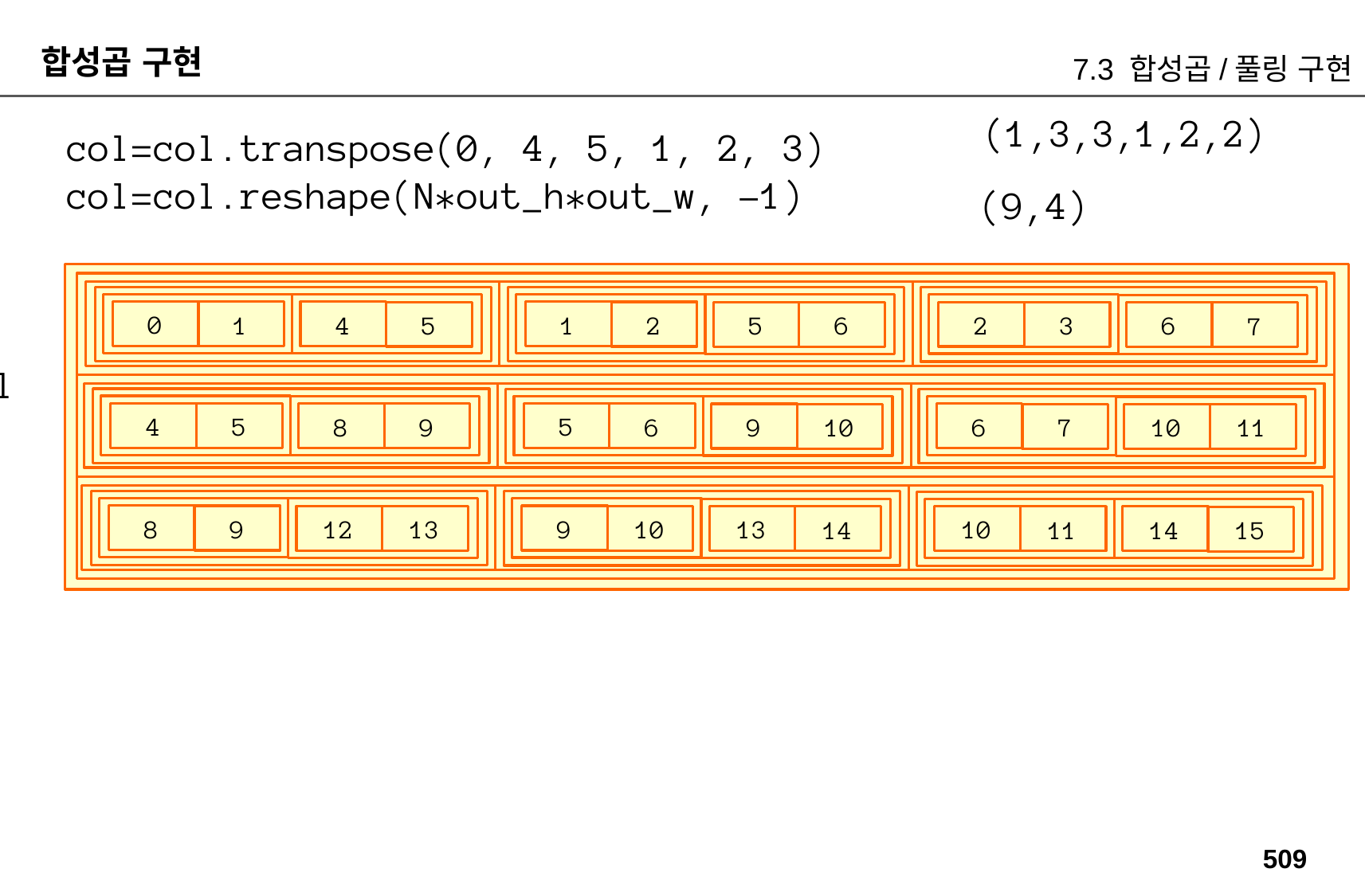

합성곱 구현
7.3 합성곱/풀링 구현
(1,3,3,1,2,2)
col=col.transpose(0, 4, 5, 1, 2, 3)
col=col.reshape(N*out_h*out_w, -1)
(9,4)
col
0
1
4
5

1
2
5
6

0
1
1
4
2
2
5
5
3
6
6
7
2
3
6
7
col

4
5
8
9

4
5
5
8
6
6
9
9
7
10
10
11
5
6
9
10

6
7
10
11

8
9
9
12
10
10
13
13
11
14
14
15
8
9
12
13
9
10
13
14
10
11
14
15